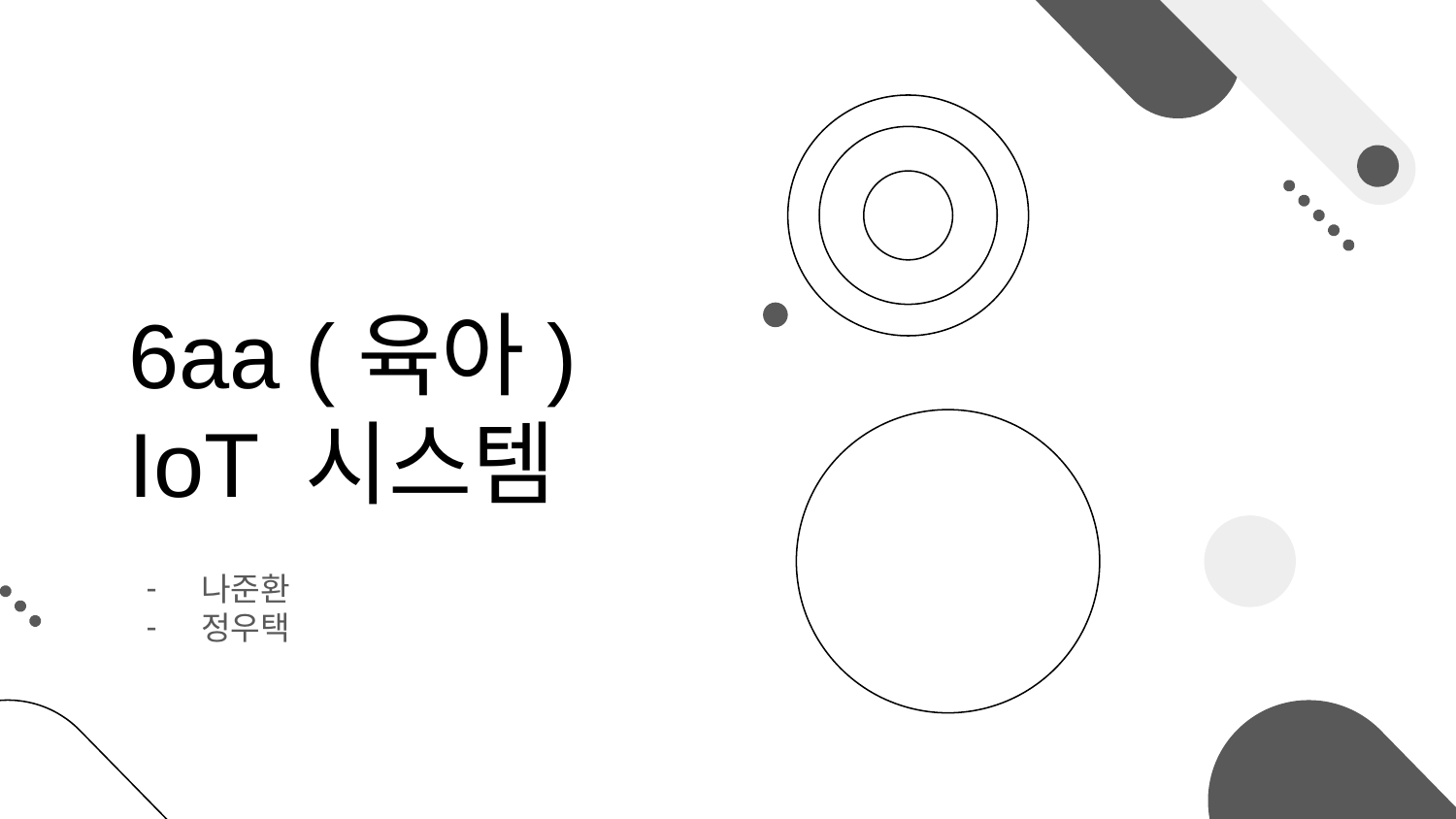

# 6aa (육아)
IoT 시스템

나준환
정우택